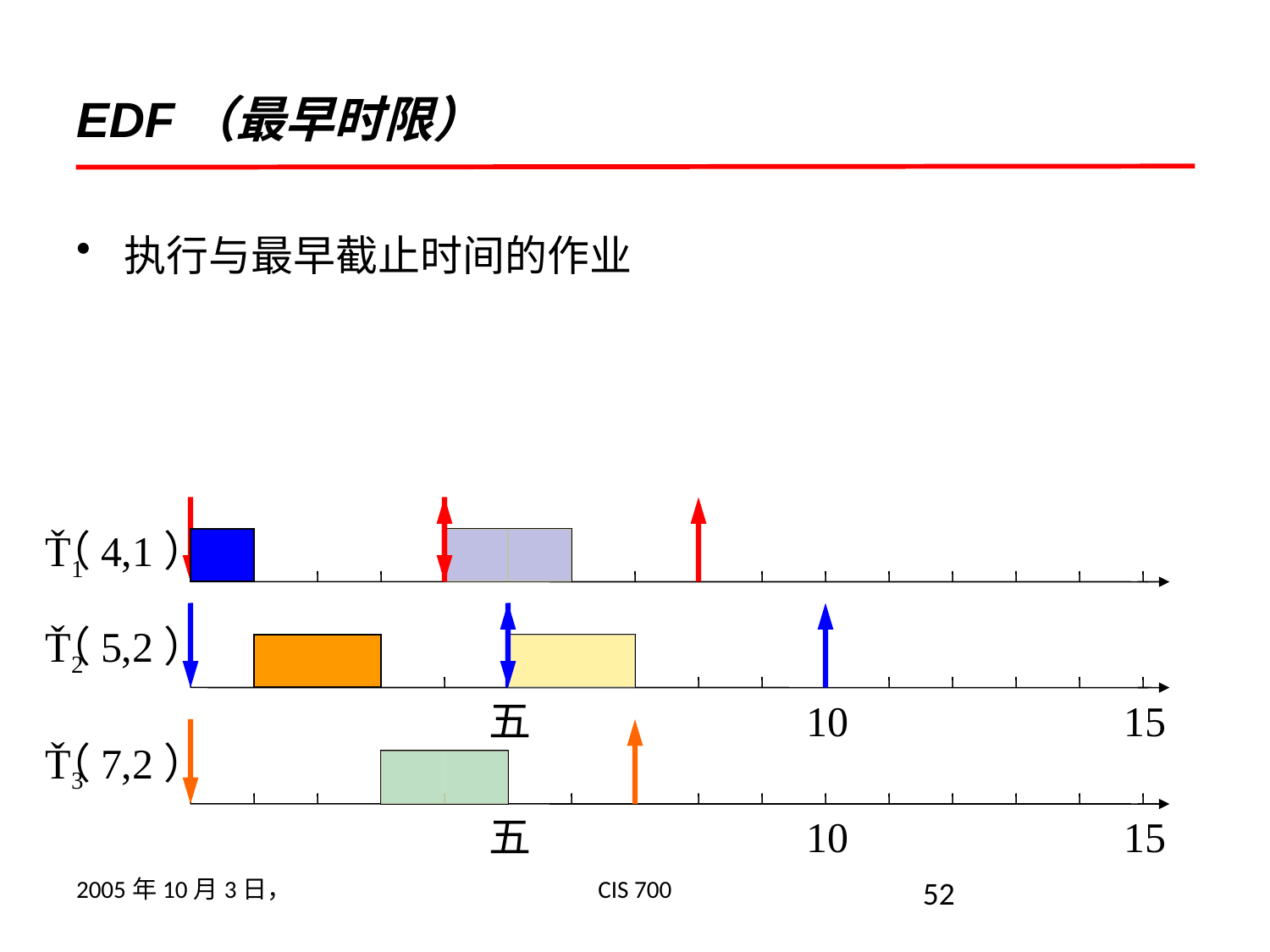

# EDF（最早时限）
执行与最早截止时间的作业

Ť1
（4,1）

Ť2
（5,2）

五
10
15
五
10
15

Ť3
（7,2）

2005年10月3日，
CIS 700
52